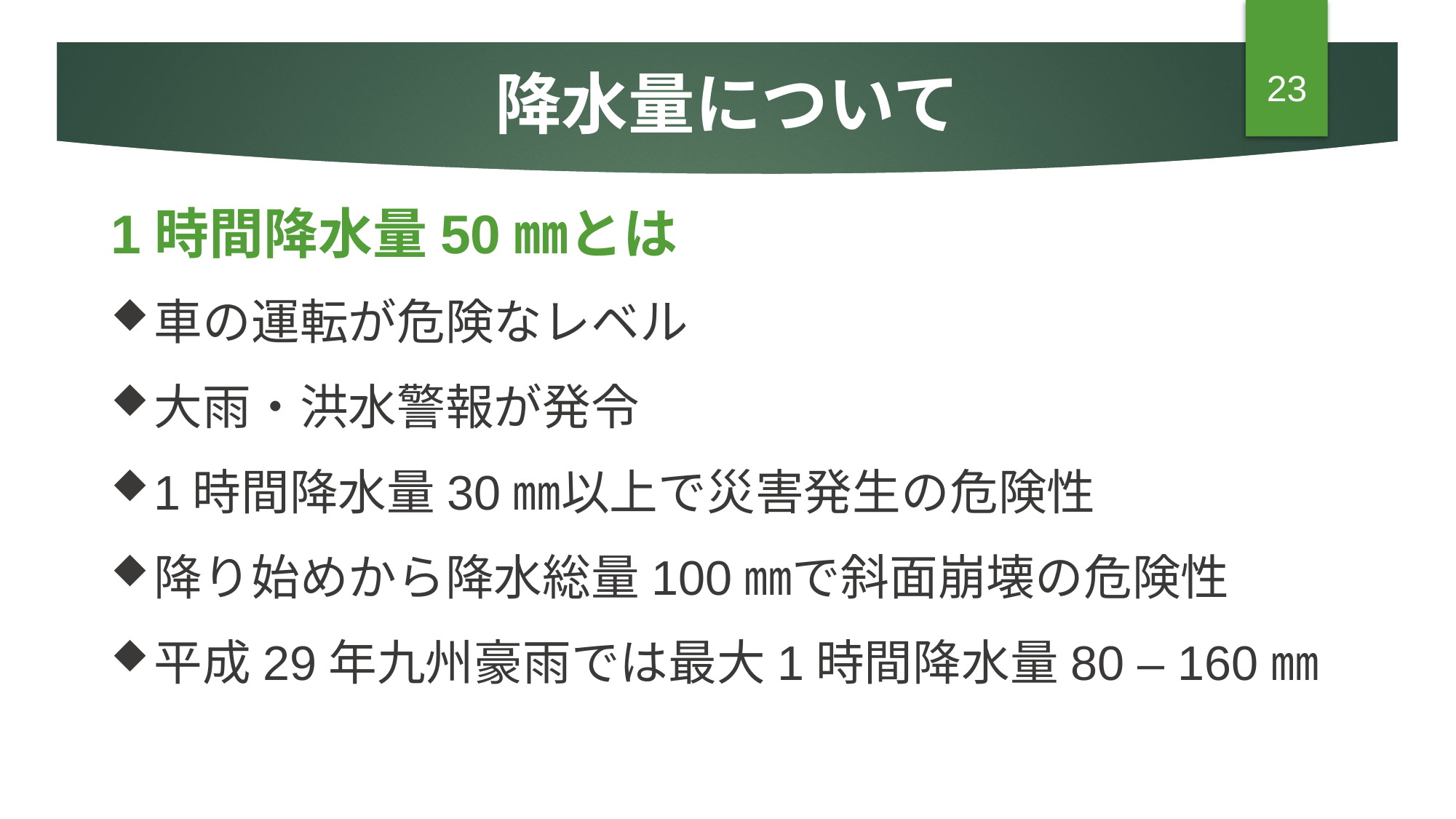

# 降水量について
23
1時間降水量50㎜とは
車の運転が危険なレベル
大雨・洪水警報が発令
1時間降水量30㎜以上で災害発生の危険性
降り始めから降水総量100㎜で斜面崩壊の危険性
平成29年九州豪雨では最大1時間降水量80 – 160㎜